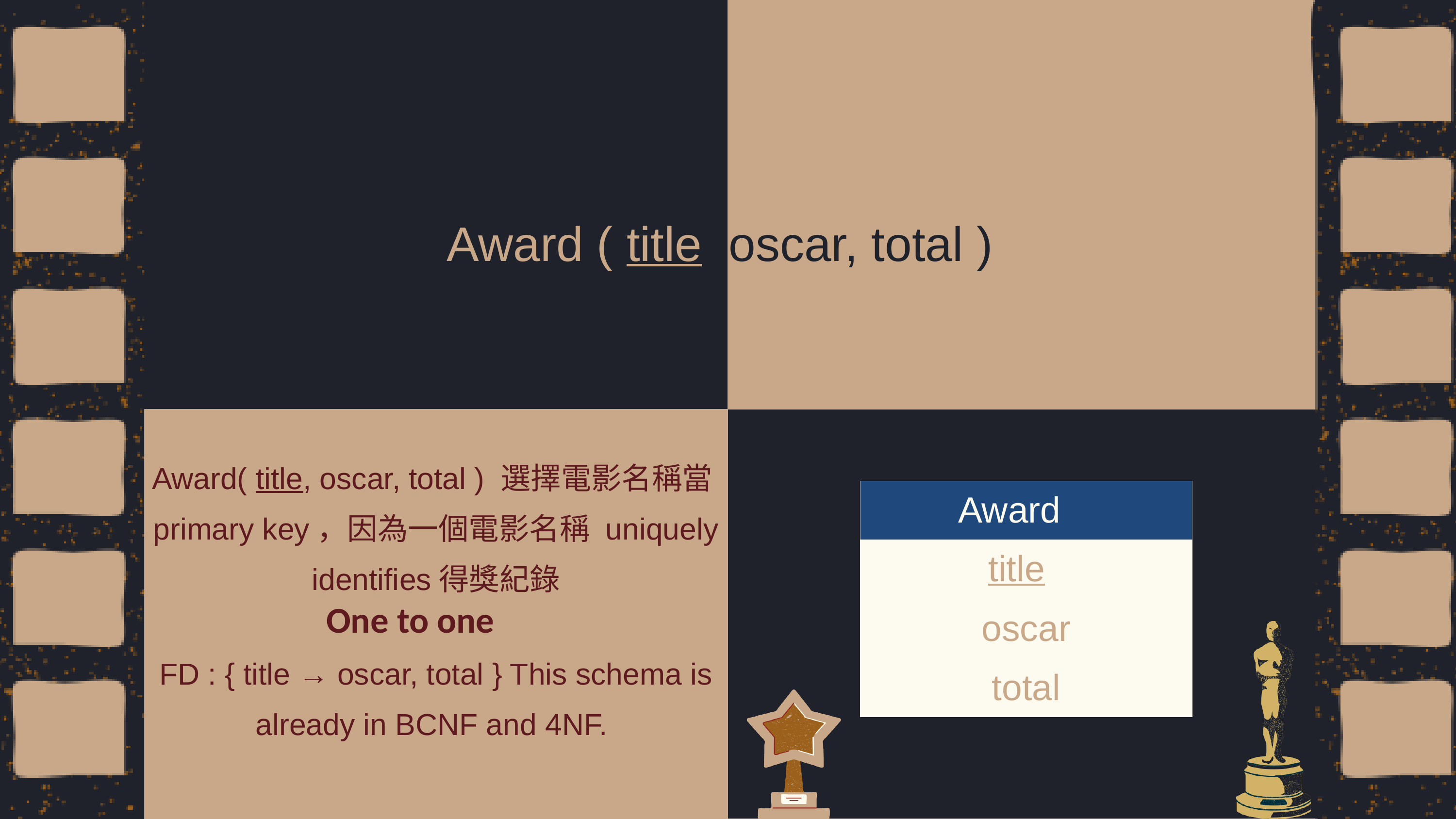

Award ( title, oscar, total )

Award( title, oscar, total ) 選擇電影名稱當primary key，因為一個電影名稱 uniquely identifies得獎紀錄
One to one
FD : { title → oscar, total } This schema is already in BCNF and 4NF.
| Award |
| --- |
| title |
| oscar |
| total |